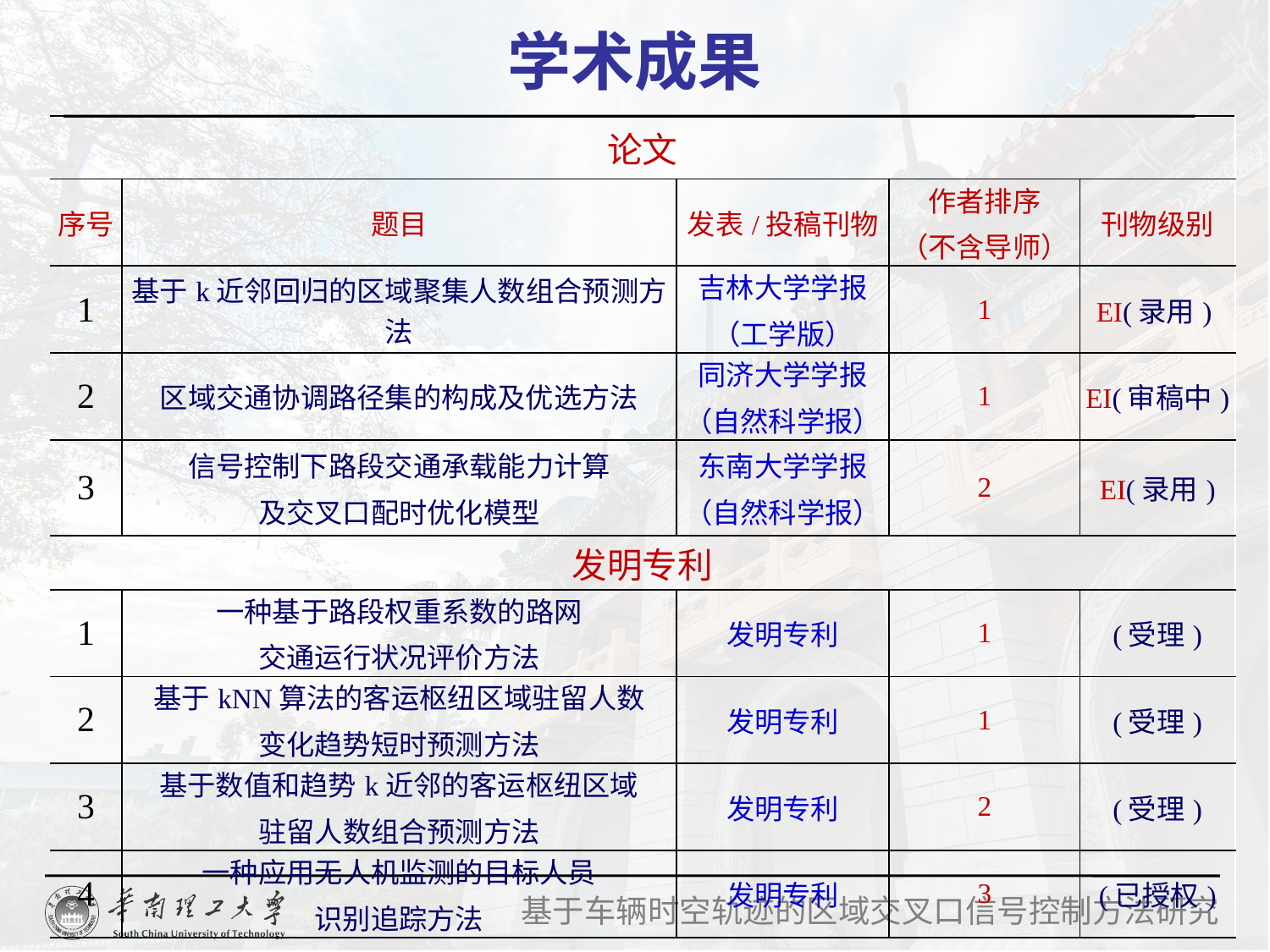

学术成果

| 论文 |  |  |  |  |
| --- | --- | --- | --- | --- |
| 序号 | 题目 | 发表/投稿刊物 | 作者排序 （不含导师） | 刊物级别 |
| 1 | 基于k近邻回归的区域聚集人数组合预测方法 | 吉林大学学报 （工学版） | 1 | EI(录用) |
| 2 | 区域交通协调路径集的构成及优选方法 | 同济大学学报 （自然科学报） | 1 | EI(审稿中) |
| 3 | 信号控制下路段交通承载能力计算 及交叉口配时优化模型 | 东南大学学报 （自然科学报） | 2 | EI(录用) |
| 发明专利 |  |  |  |  |
| 1 | 一种基于路段权重系数的路网 交通运行状况评价方法 | 发明专利 | 1 | (受理) |
| 2 | 基于kNN算法的客运枢纽区域驻留人数 变化趋势短时预测方法 | 发明专利 | 1 | (受理) |
| 3 | 基于数值和趋势k近邻的客运枢纽区域 驻留人数组合预测方法 | 发明专利 | 2 | (受理) |
| 4 | 一种应用无人机监测的目标人员 识别追踪方法 | 发明专利 | 3 | (已授权) |